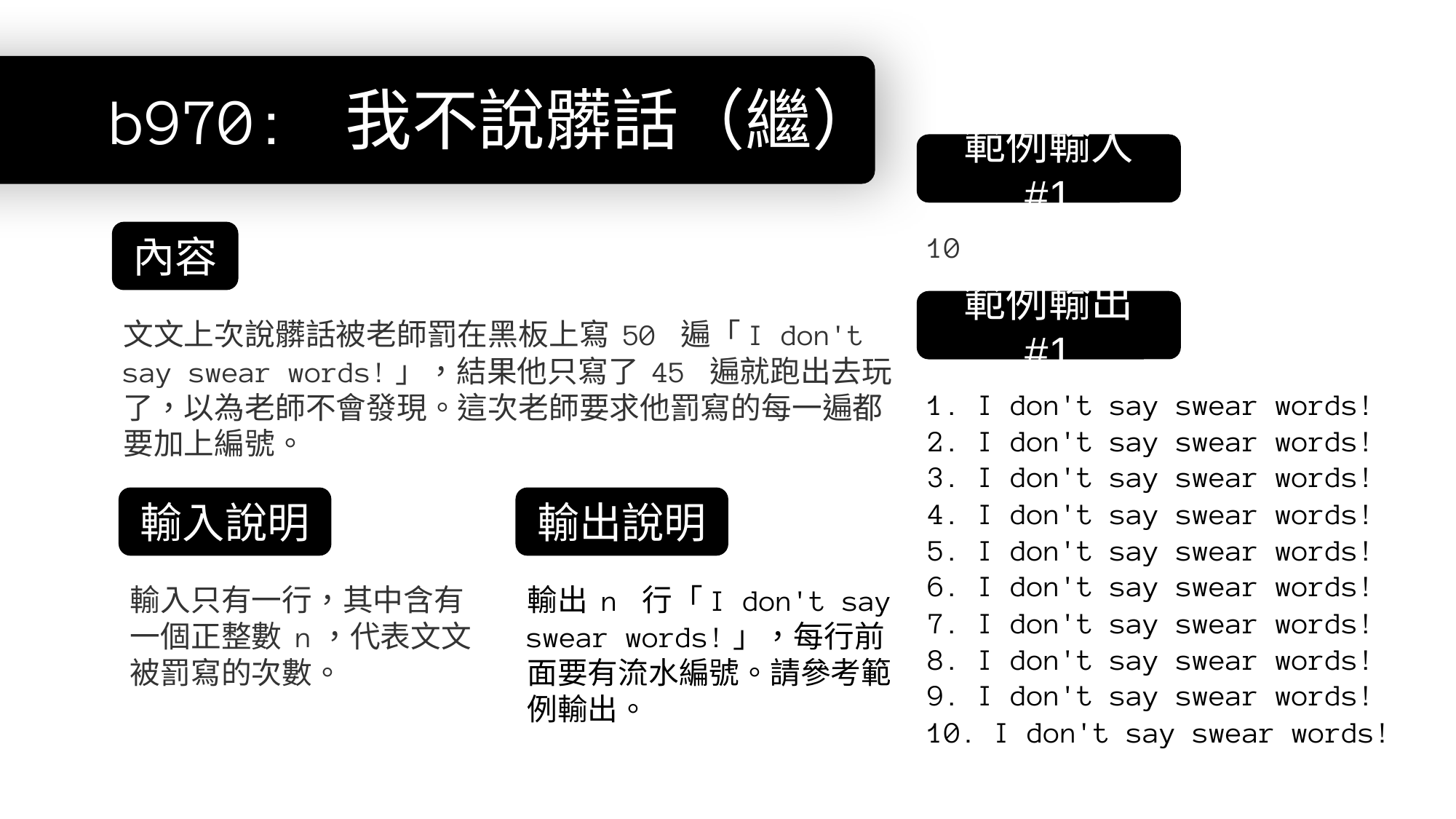

# b970: 我不說髒話（繼）

範例輸入 #1
內容
10
範例輸出 #1
文文上次說髒話被老師罰在黑板上寫 50 遍「I don't say swear words!」，結果他只寫了 45 遍就跑出去玩了，以為老師不會發現。這次老師要求他罰寫的每一遍都要加上編號。
1. I don't say swear words! 2. I don't say swear words! 3. I don't say swear words! 4. I don't say swear words! 5. I don't say swear words! 6. I don't say swear words! 7. I don't say swear words! 8. I don't say swear words! 9. I don't say swear words! 10. I don't say swear words!
輸入說明
輸出說明
輸入只有一行，其中含有一個正整數 n，代表文文被罰寫的次數。
輸出 n 行「I don't say swear words!」，每行前面要有流水編號。請參考範例輸出。